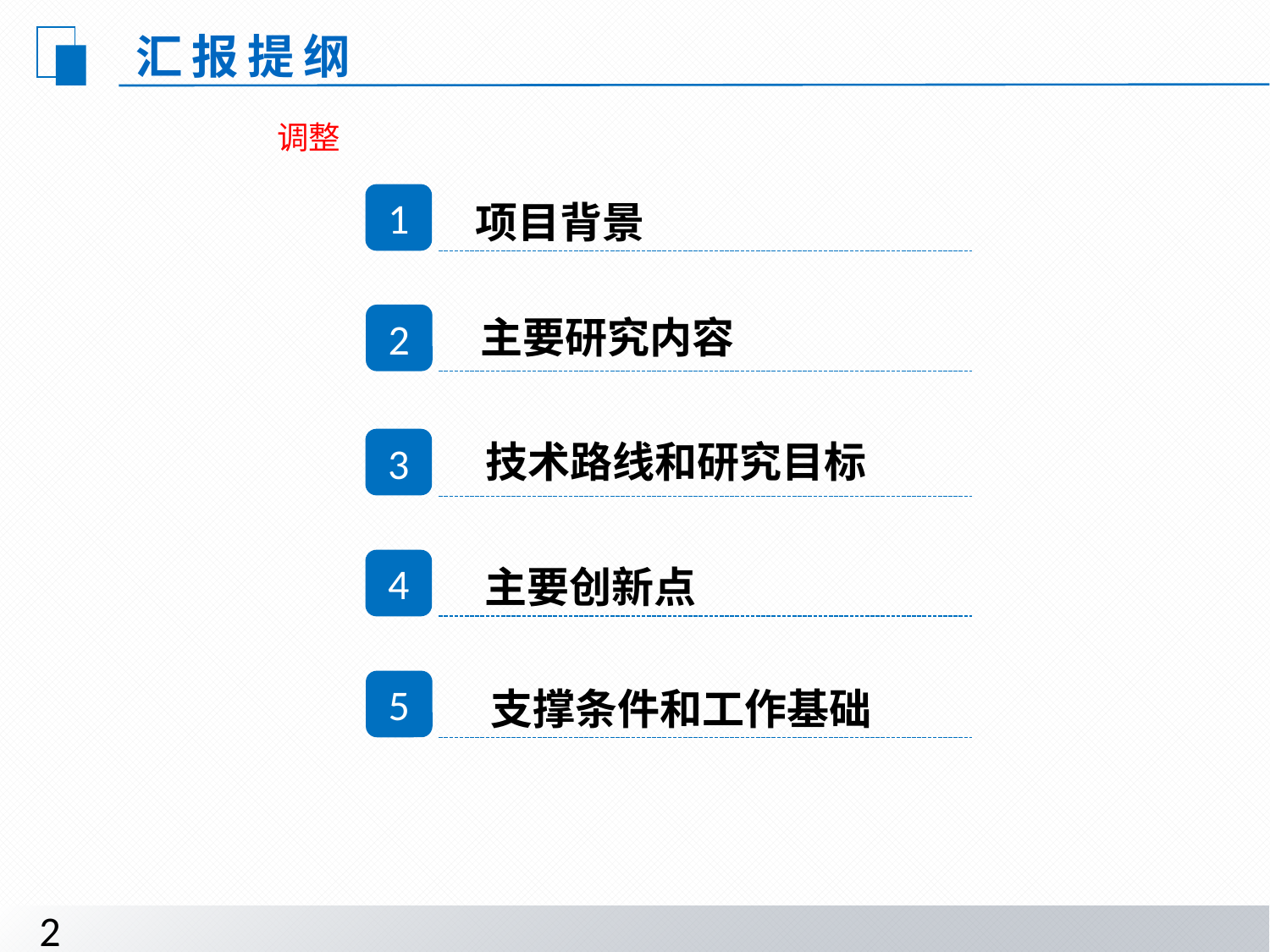

汇报提纲
调整
1
项目背景
2
主要研究内容
3
技术路线和研究目标
4
主要创新点
5
  支撑条件和工作基础